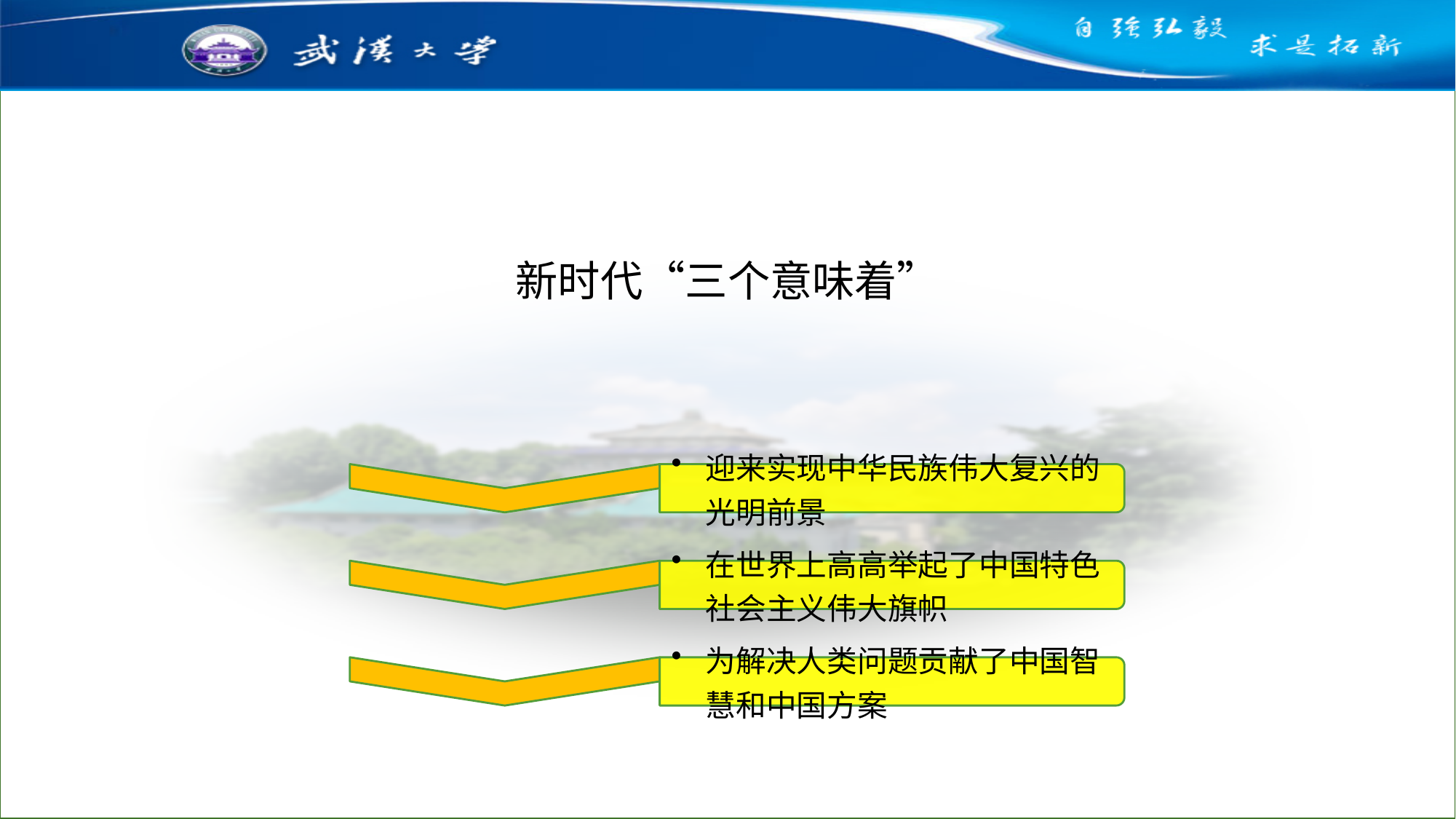

#
新时代“三个意味着”
迎来实现中华民族伟大复兴的光明前景
在世界上高高举起了中国特色社会主义伟大旗帜
为解决人类问题贡献了中国智慧和中国方案